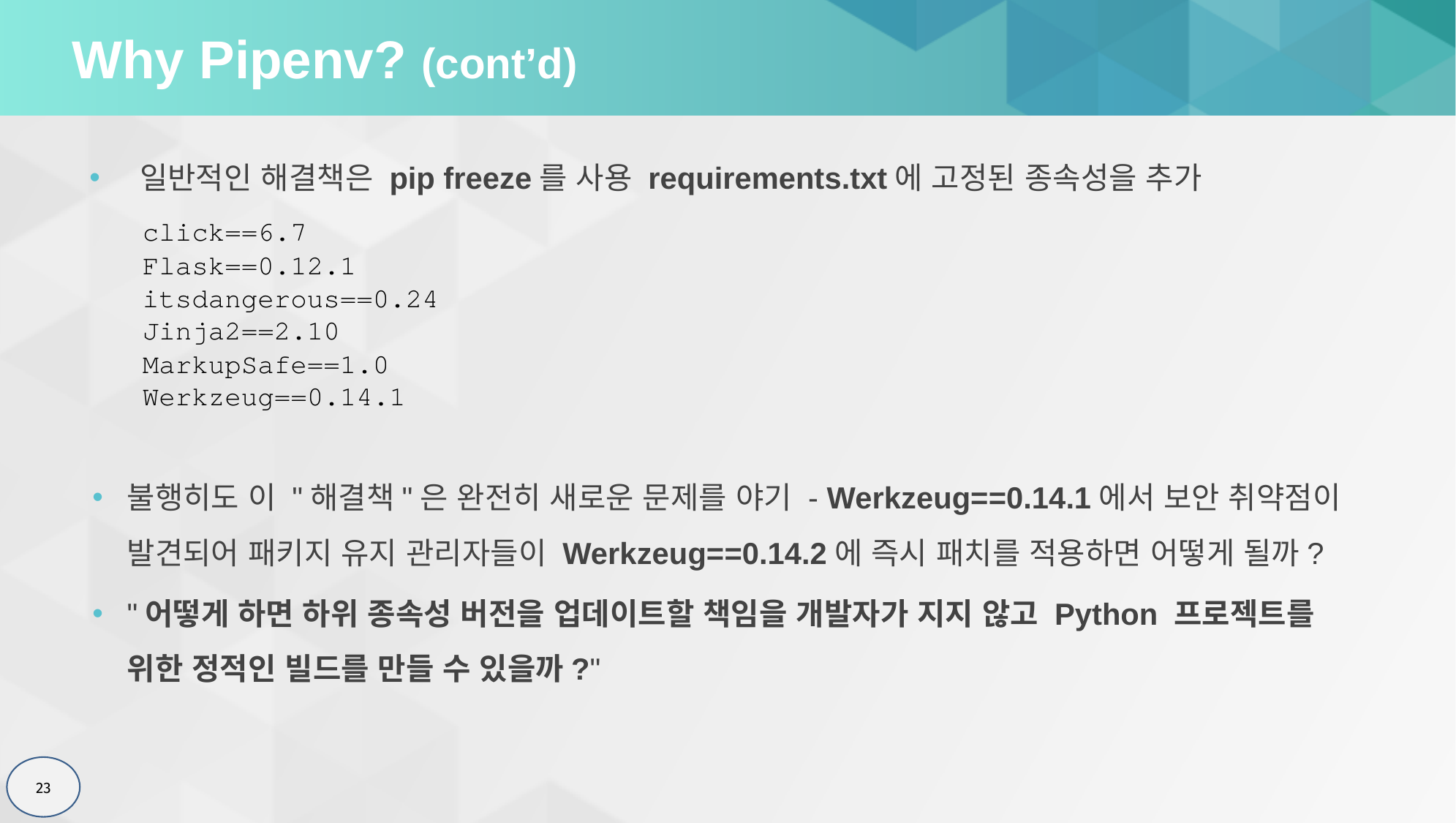

# Why Pipenv? (cont’d)
 일반적인 해결책은 pip freeze를 사용 requirements.txt에 고정된 종속성을 추가
click==6.7
Flask==0.12.1
itsdangerous==0.24
Jinja2==2.10
MarkupSafe==1.0
Werkzeug==0.14.1
불행히도 이 "해결책"은 완전히 새로운 문제를 야기 - Werkzeug==0.14.1에서 보안 취약점이 발견되어 패키지 유지 관리자들이 Werkzeug==0.14.2에 즉시 패치를 적용하면 어떻게 될까?
"어떻게 하면 하위 종속성 버전을 업데이트할 책임을 개발자가 지지 않고 Python 프로젝트를 위한 정적인 빌드를 만들 수 있을까?"